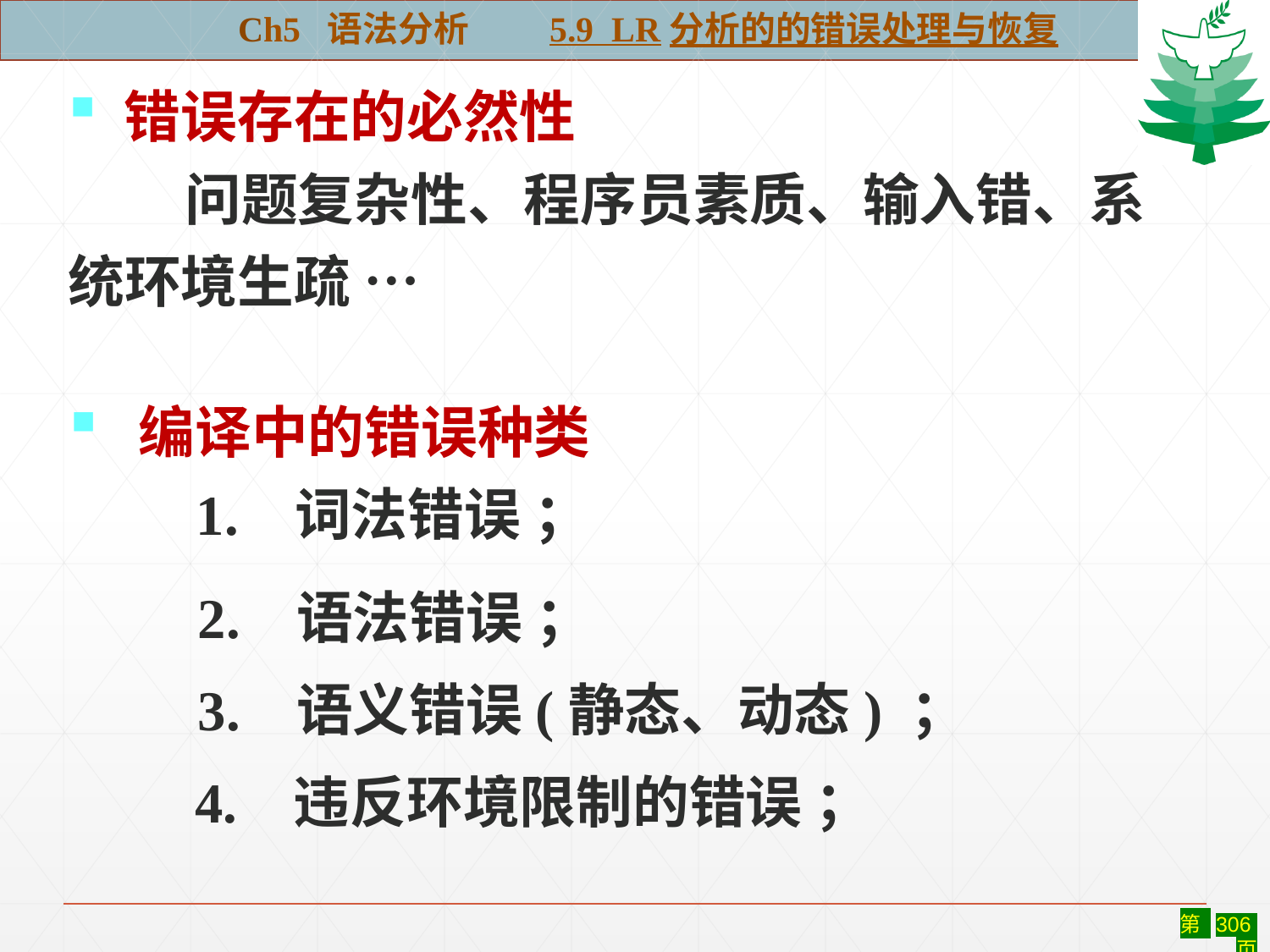

Ch5  语法分析         5.9  LR分析的的错误处理与恢复
 错误存在的必然性
        问题复杂性、程序员素质、输入错、系
统环境生疏 …
#
  编译中的错误种类
   	1.   词法错误 ；
	2.   语法错误 ；
	3.   语义错误(静态、动态) ；
	4.   违反环境限制的错误 ；